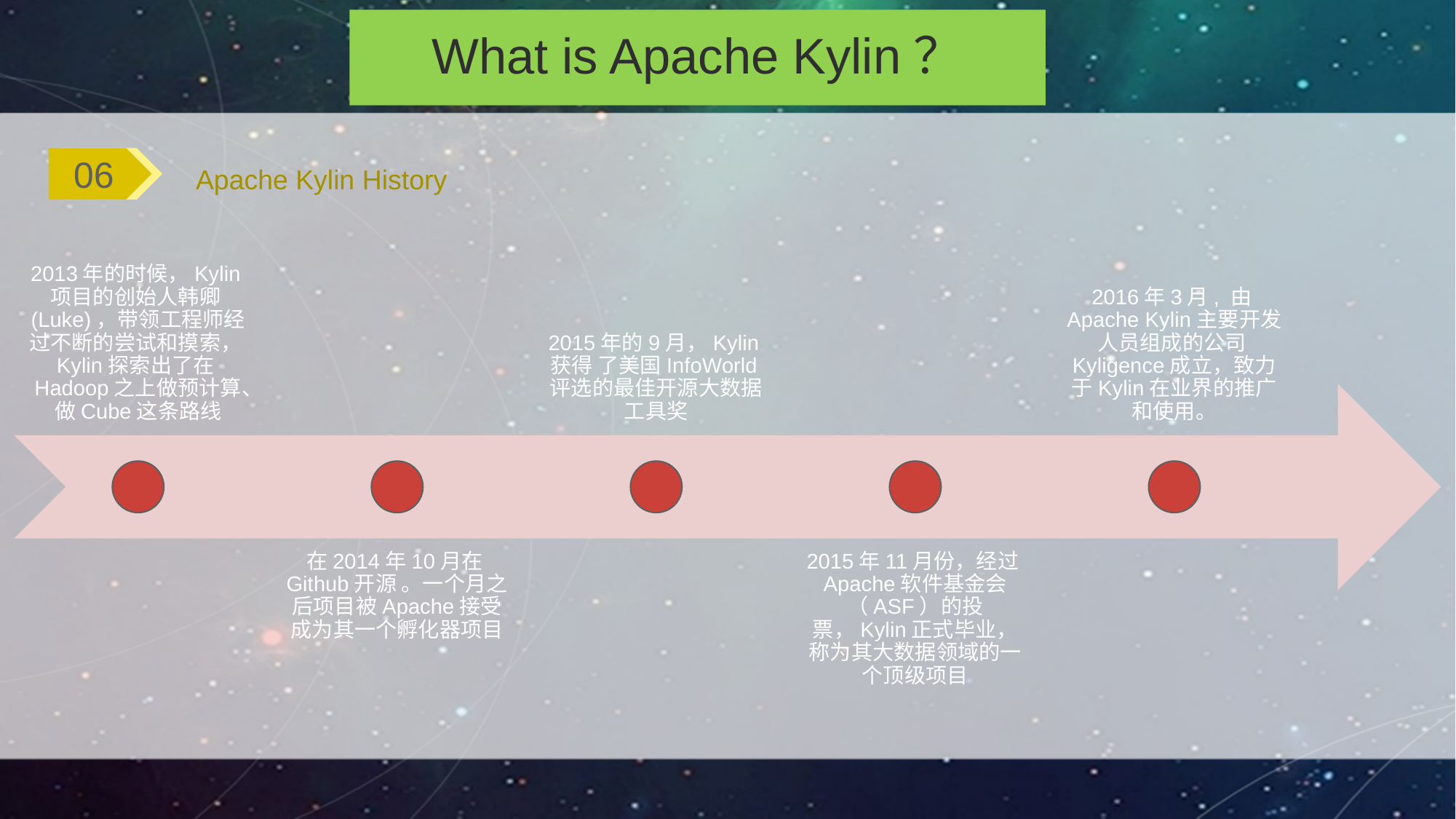

What is Apache Kylin？
Apache Kylin History
06

2013年的时候，Kylin项目的创始人韩卿(Luke)，带领工程师经过不断的尝试和摸索，Kylin探索出了在Hadoop之上做预计算、做Cube这条路线
在2014年10月在Github开源 。一个月之后项目被Apache接受成为其一个孵化器项目
2015年的9月，Kylin获得 了美国InfoWorld评选的最佳开源大数据工具奖
2015年11月份，经过Apache软件基金会（ASF）的投票，Kylin正式毕业，称为其大数据领域的一个顶级项目
2016年3月, 由Apache Kylin主要开发人员组成的公司Kyligence成立，致力于Kylin在业界的推广和使用。